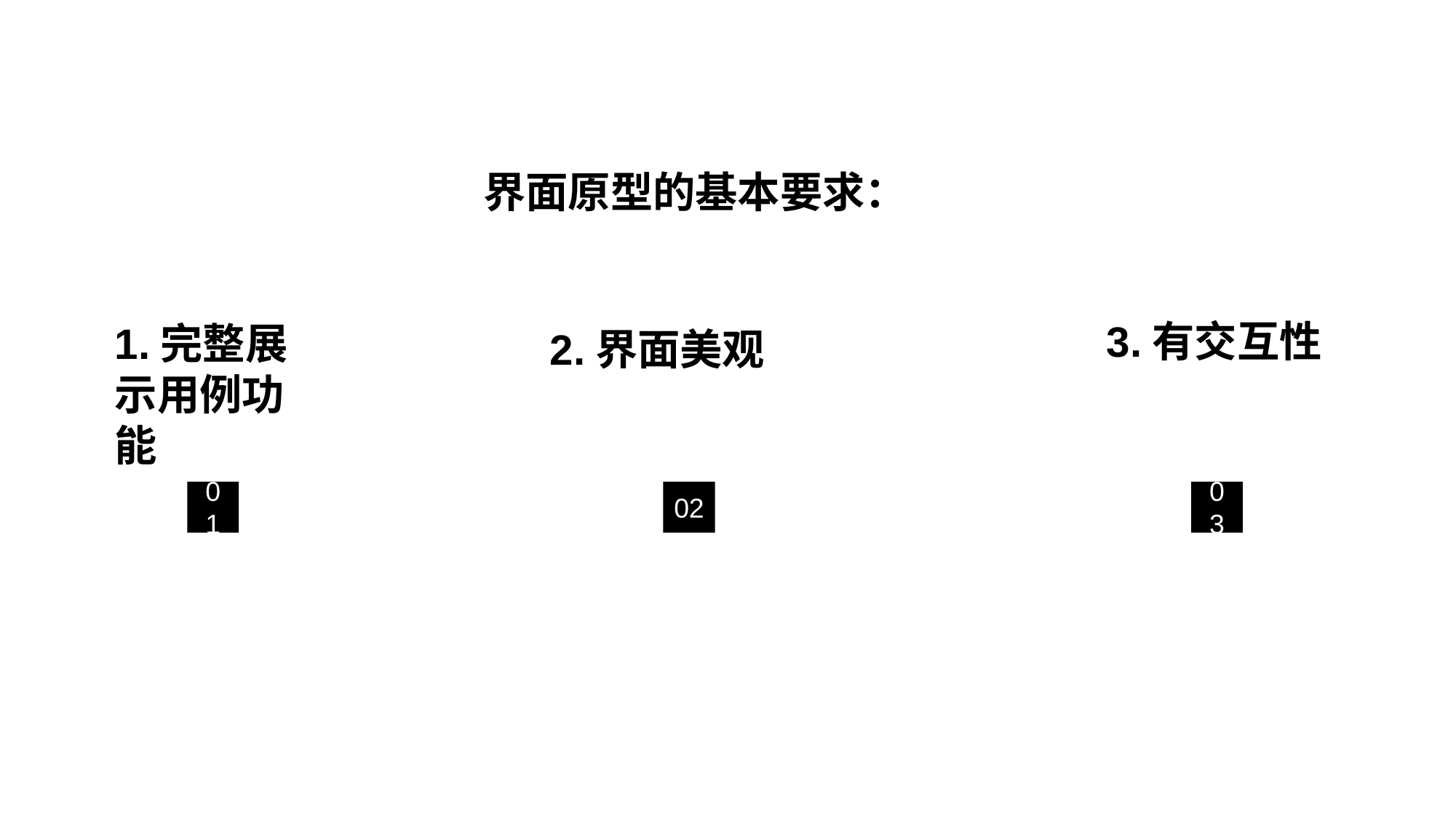

界面原型的基本要求：
3.有交互性

1.完整展示用例功能

2.界面美观
01
02
03